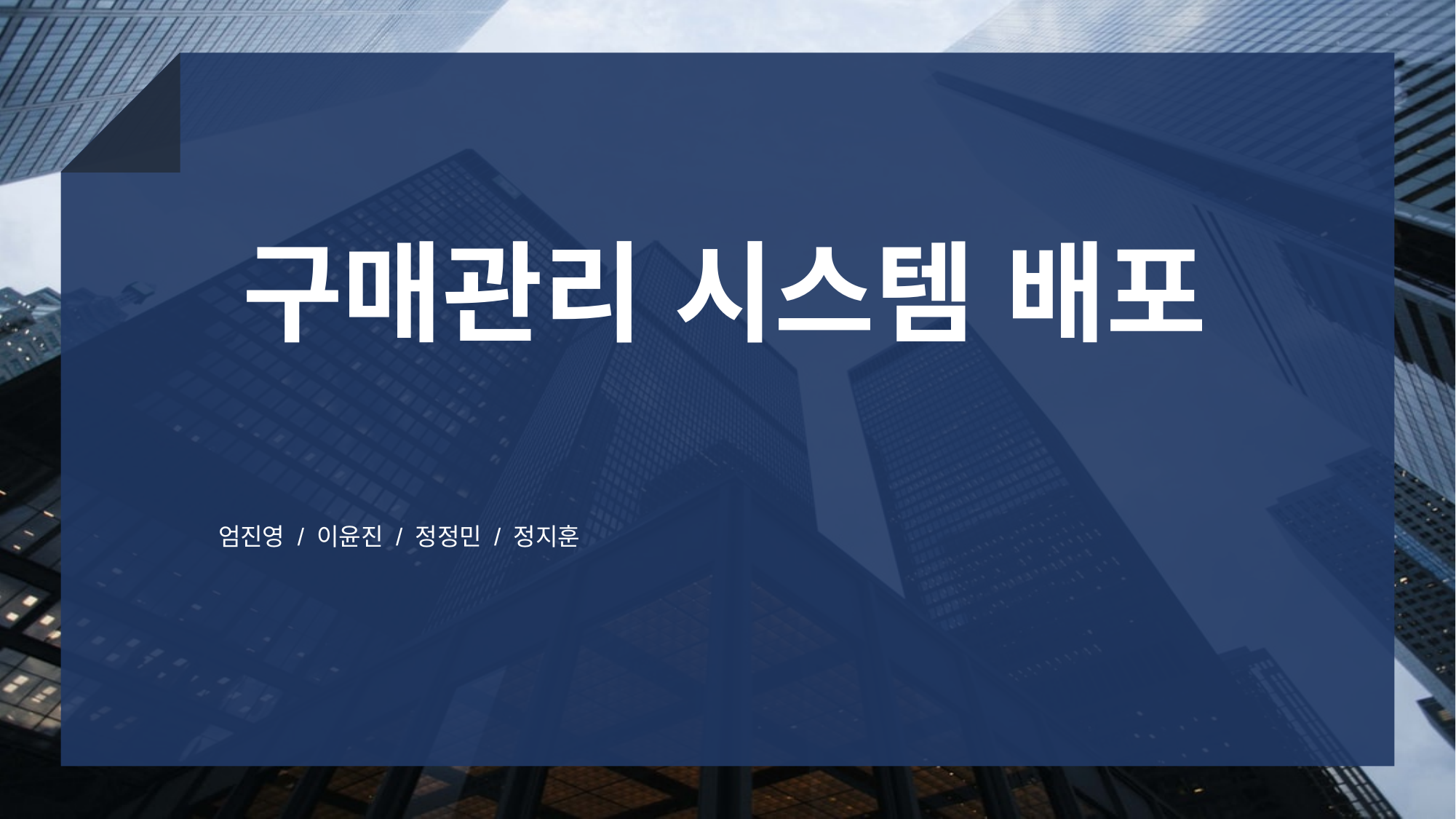

구매관리 시스템 배포
엄진영 / 이윤진 / 정정민 / 정지훈